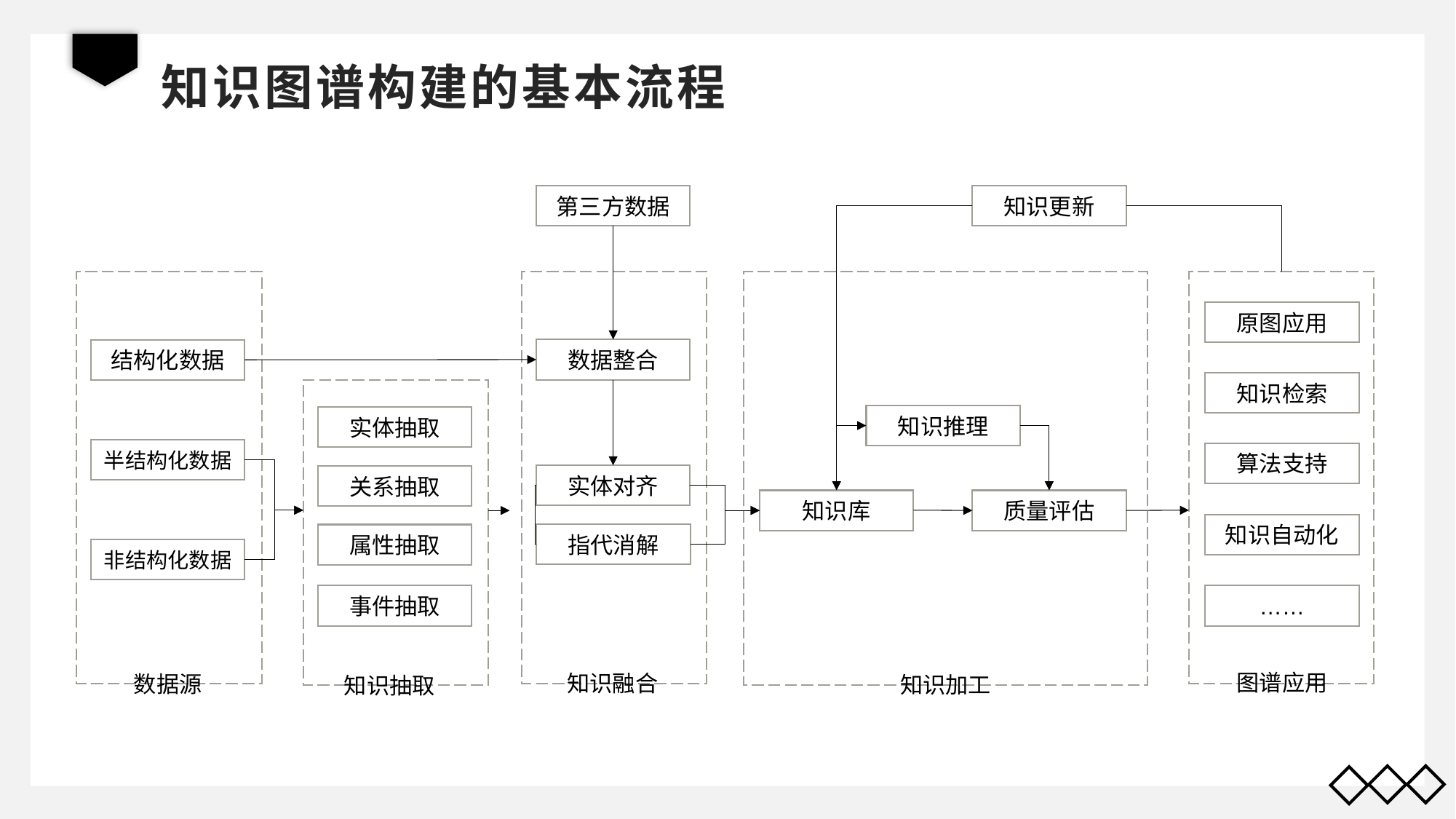

# 知识图谱构建的基本流程
第三方数据
知识更新

原图应用
数据整合
结构化数据
知识检索

知识推理
实体抽取
半结构化数据
算法支持
实体对齐
关系抽取
知识库
质量评估
知识自动化
指代消解
属性抽取
非结构化数据
事件抽取
……
图谱应用
知识融合
数据源
知识加工
知识抽取